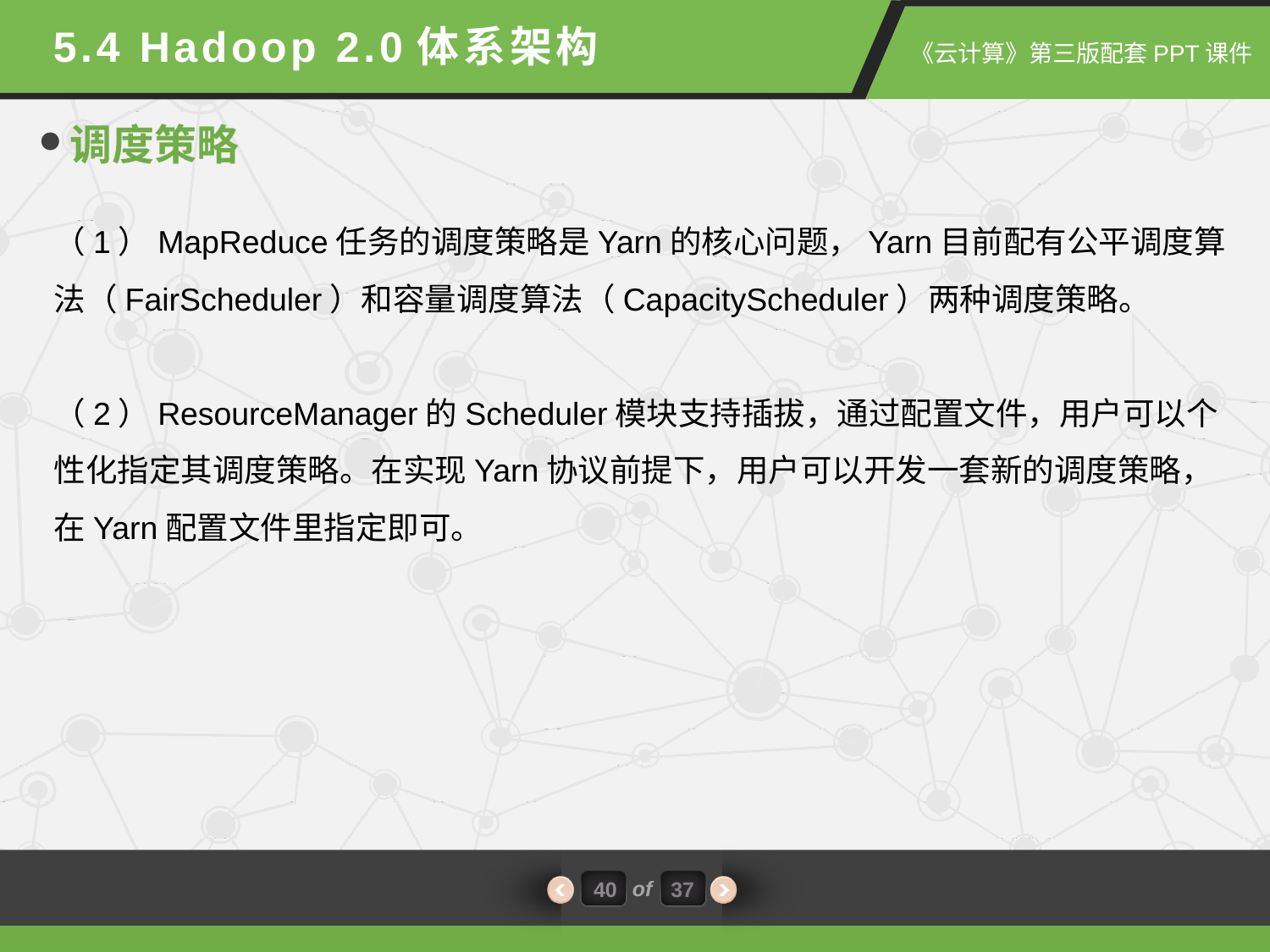

5.4 Hadoop 2.0体系架构
调度策略

（1）MapReduce任务的调度策略是Yarn的核心问题，Yarn目前配有公平调度算法（FairScheduler）和容量调度算法（CapacityScheduler）两种调度策略。

（2）ResourceManager的Scheduler模块支持插拔，通过配置文件，用户可以个性化指定其调度策略。在实现Yarn协议前提下，用户可以开发一套新的调度策略，在Yarn配置文件里指定即可。
40